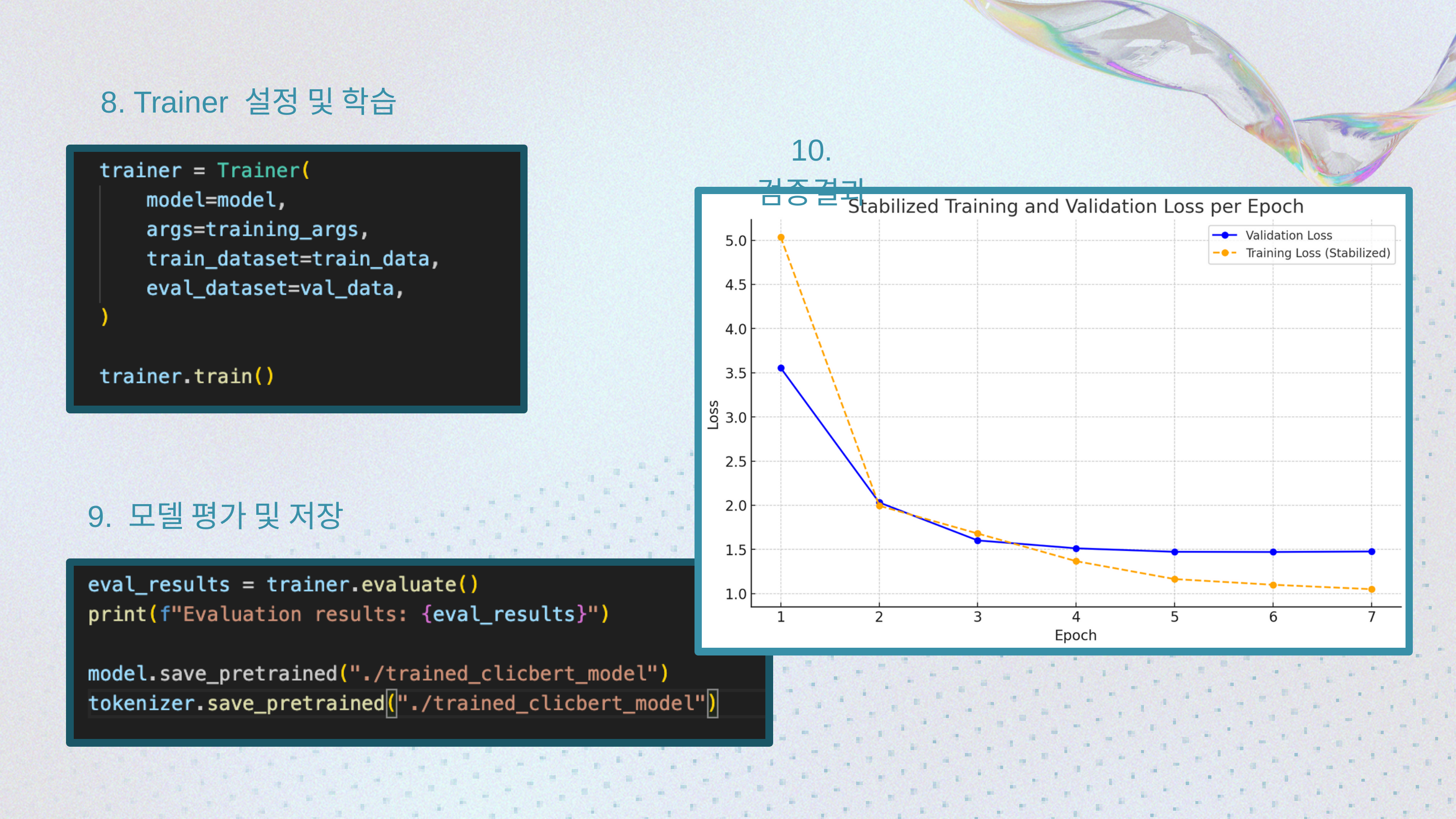

8. Trainer 설정 및 학습
10. 검증결과

9. 모델 평가 및 저장